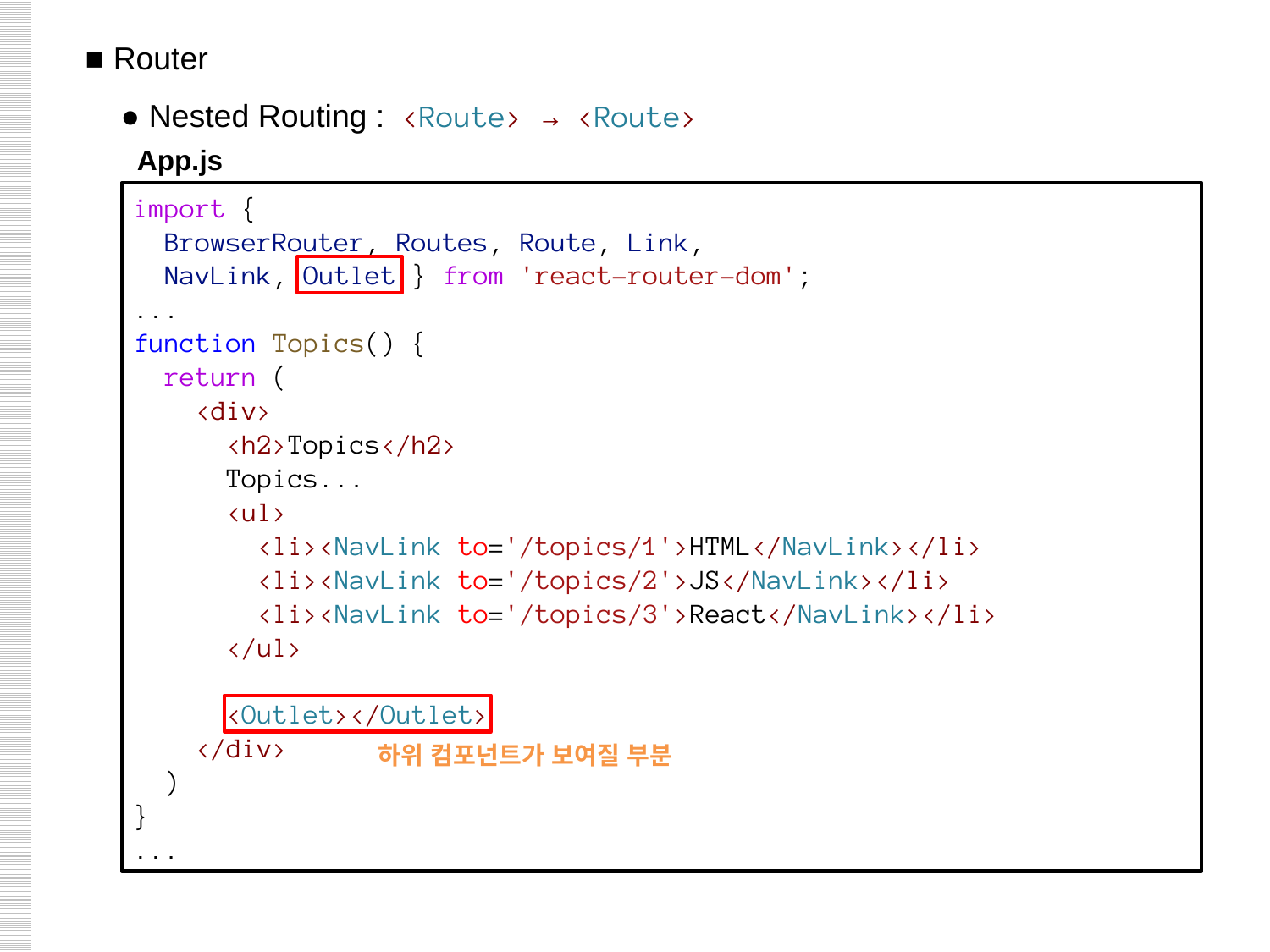

■ Router
    ● Nested Routing : <Route> → <Route>

App.js
import {
  BrowserRouter, Routes, Route, Link,
  NavLink, Outlet } from 'react-router-dom';
...
function Topics() {
  return (
    <div>
      <h2>Topics</h2>
      Topics...
      <ul>
        <li><NavLink to='/topics/1'>HTML</NavLink></li>
        <li><NavLink to='/topics/2'>JS</NavLink></li>
        <li><NavLink to='/topics/3'>React</NavLink></li>
      </ul>

      <Outlet></Outlet>
    </div>
  )
}
...

하위 컴포넌트가 보여질 부분